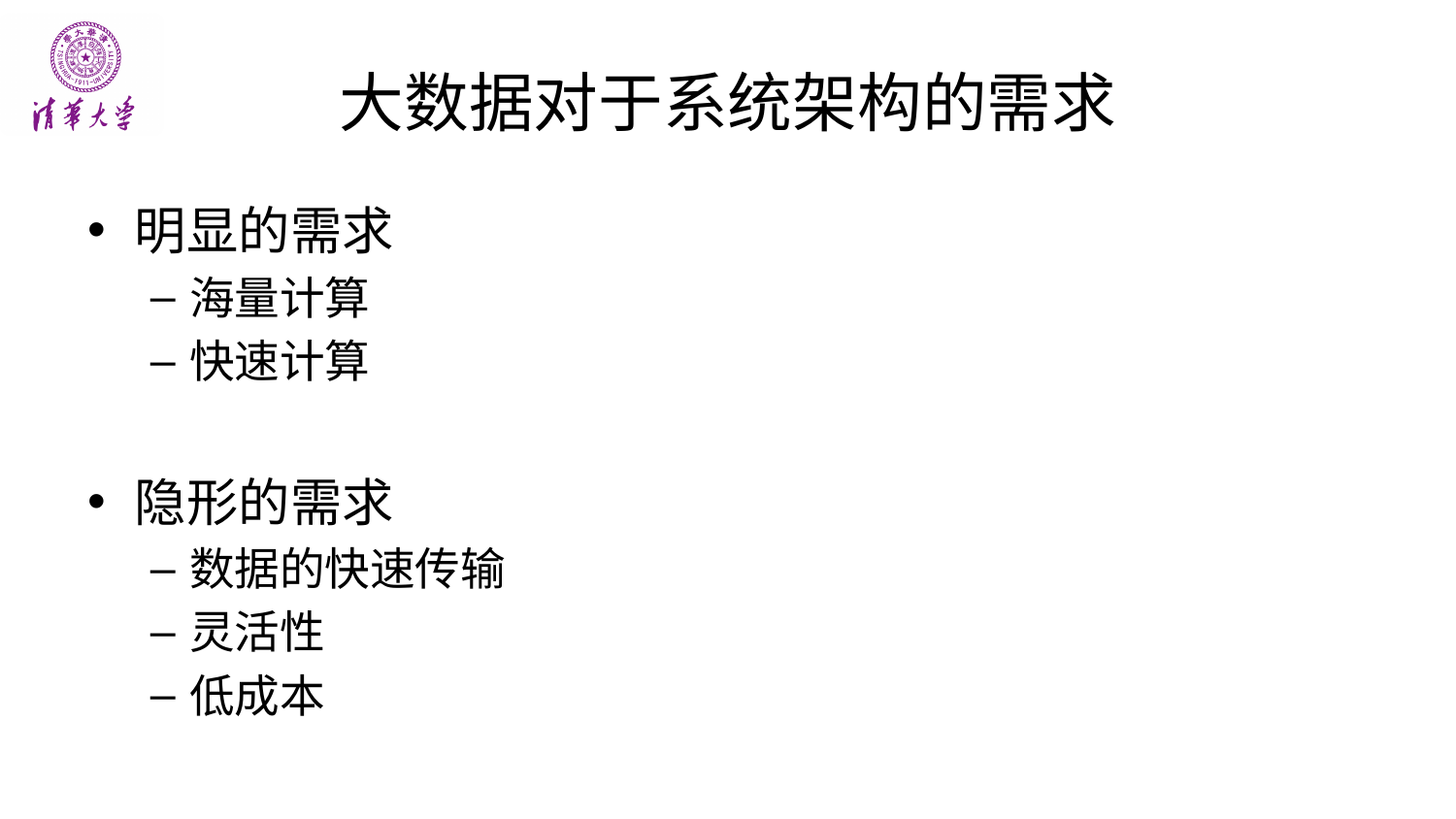

# 大数据对于系统架构的需求
明显的需求
海量计算
快速计算

隐形的需求
数据的快速传输
灵活性
低成本